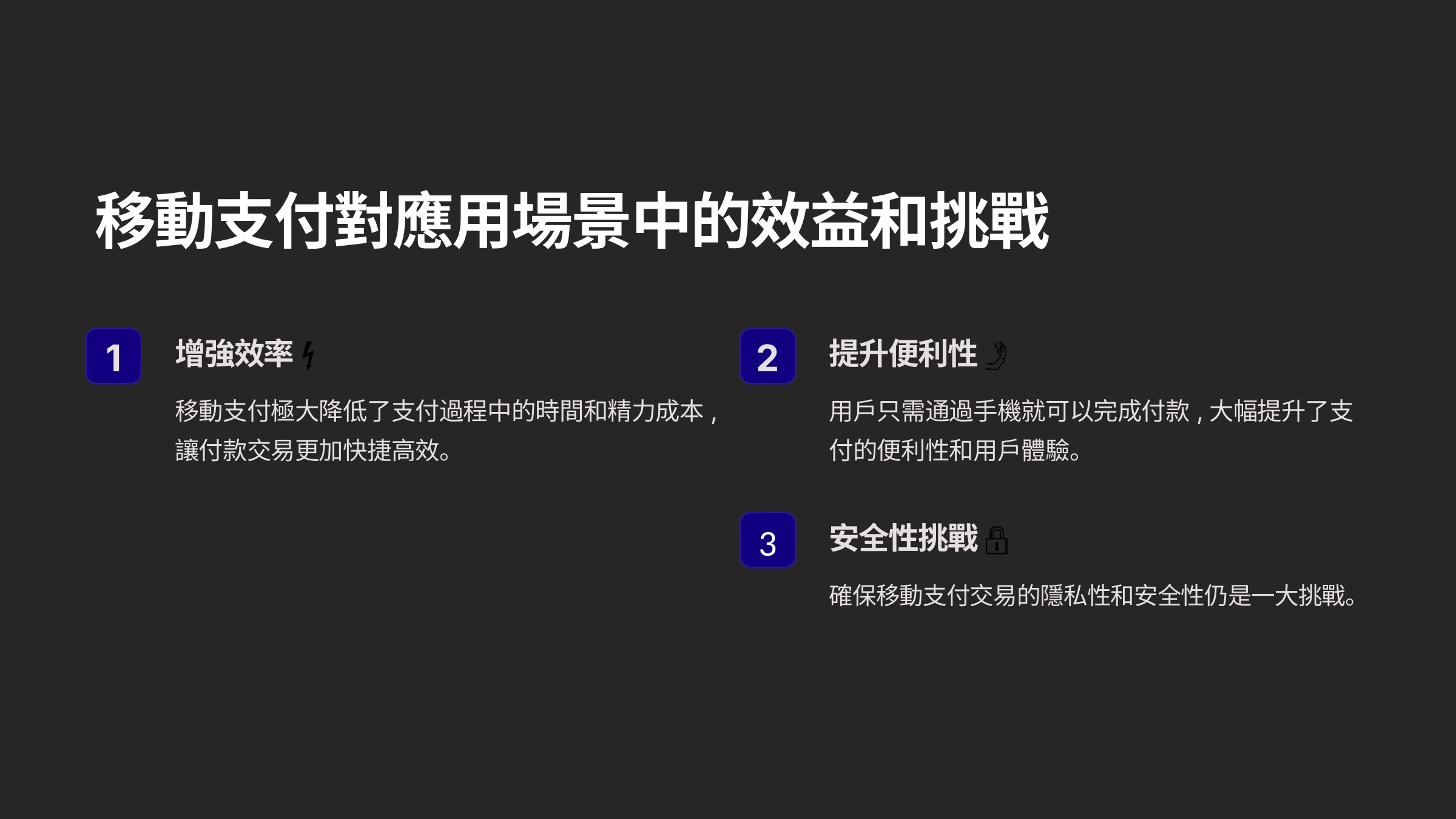

移動支付對應用場景中的效益和挑戰

增強效率 ⚡

提升便利性 🤳
1
2
移動支付極大降低了支付過程中的時間和精力成本,讓付款交易更加快捷高效。
用戶只需通過手機就可以完成付款,大幅提升了支付的便利性和用戶體驗。

安全性挑戰 🔒

3

確保移動支付交易的隱私性和安全性仍是一大挑戰。